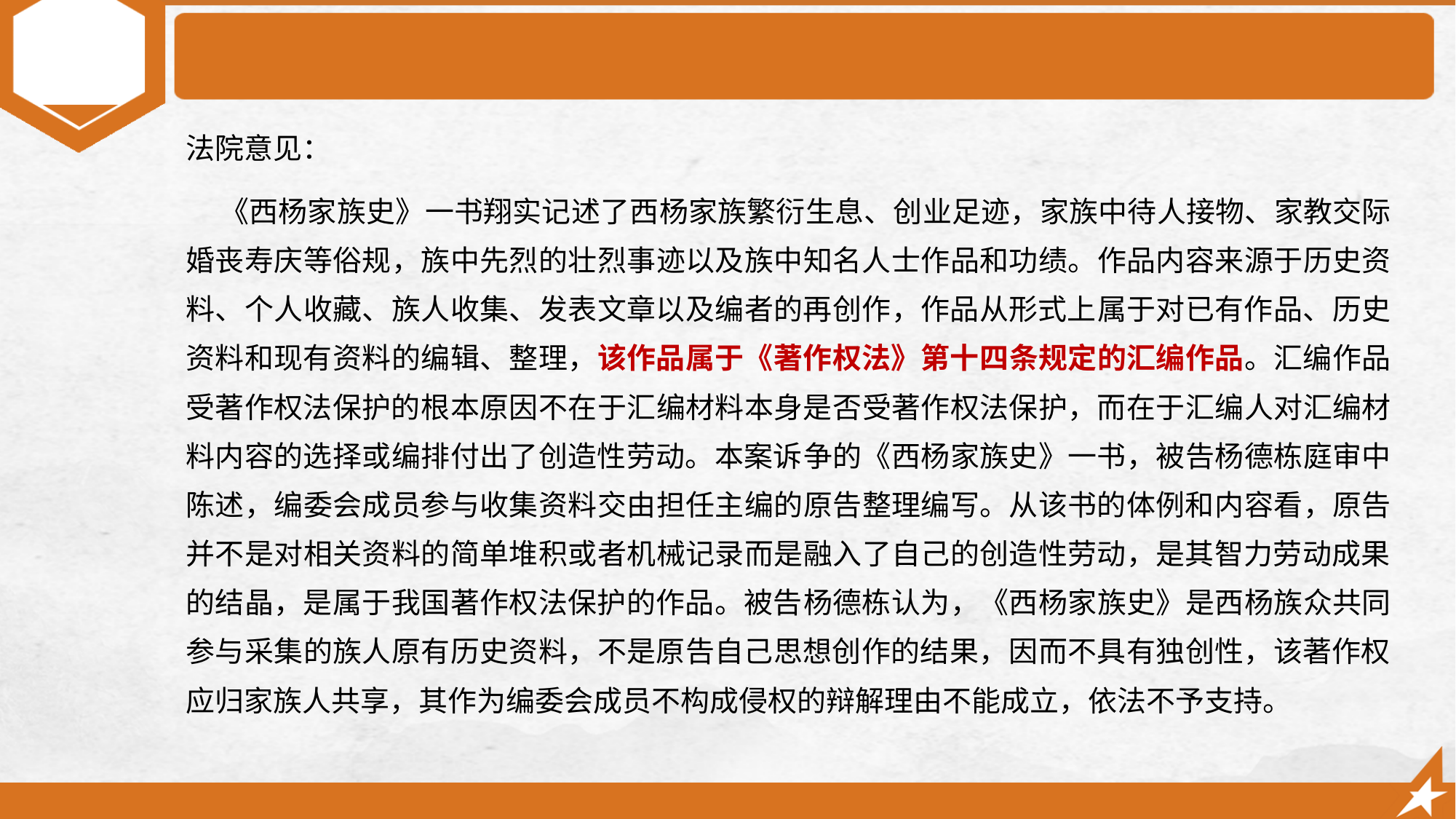

法院意见：
    《西杨家族史》一书翔实记述了西杨家族繁衍生息、创业足迹，家族中待人接物、家教交际婚丧寿庆等俗规，族中先烈的壮烈事迹以及族中知名人士作品和功绩。作品内容来源于历史资料、个人收藏、族人收集、发表文章以及编者的再创作，作品从形式上属于对已有作品、历史资料和现有资料的编辑、整理，该作品属于《著作权法》第十四条规定的汇编作品。汇编作品受著作权法保护的根本原因不在于汇编材料本身是否受著作权法保护，而在于汇编人对汇编材料内容的选择或编排付出了创造性劳动。本案诉争的《西杨家族史》一书，被告杨德栋庭审中陈述，编委会成员参与收集资料交由担任主编的原告整理编写。从该书的体例和内容看，原告并不是对相关资料的简单堆积或者机械记录而是融入了自己的创造性劳动，是其智力劳动成果的结晶，是属于我国著作权法保护的作品。被告杨德栋认为，《西杨家族史》是西杨族众共同参与采集的族人原有历史资料，不是原告自己思想创作的结果，因而不具有独创性，该著作权应归家族人共享，其作为编委会成员不构成侵权的辩解理由不能成立，依法不予支持。